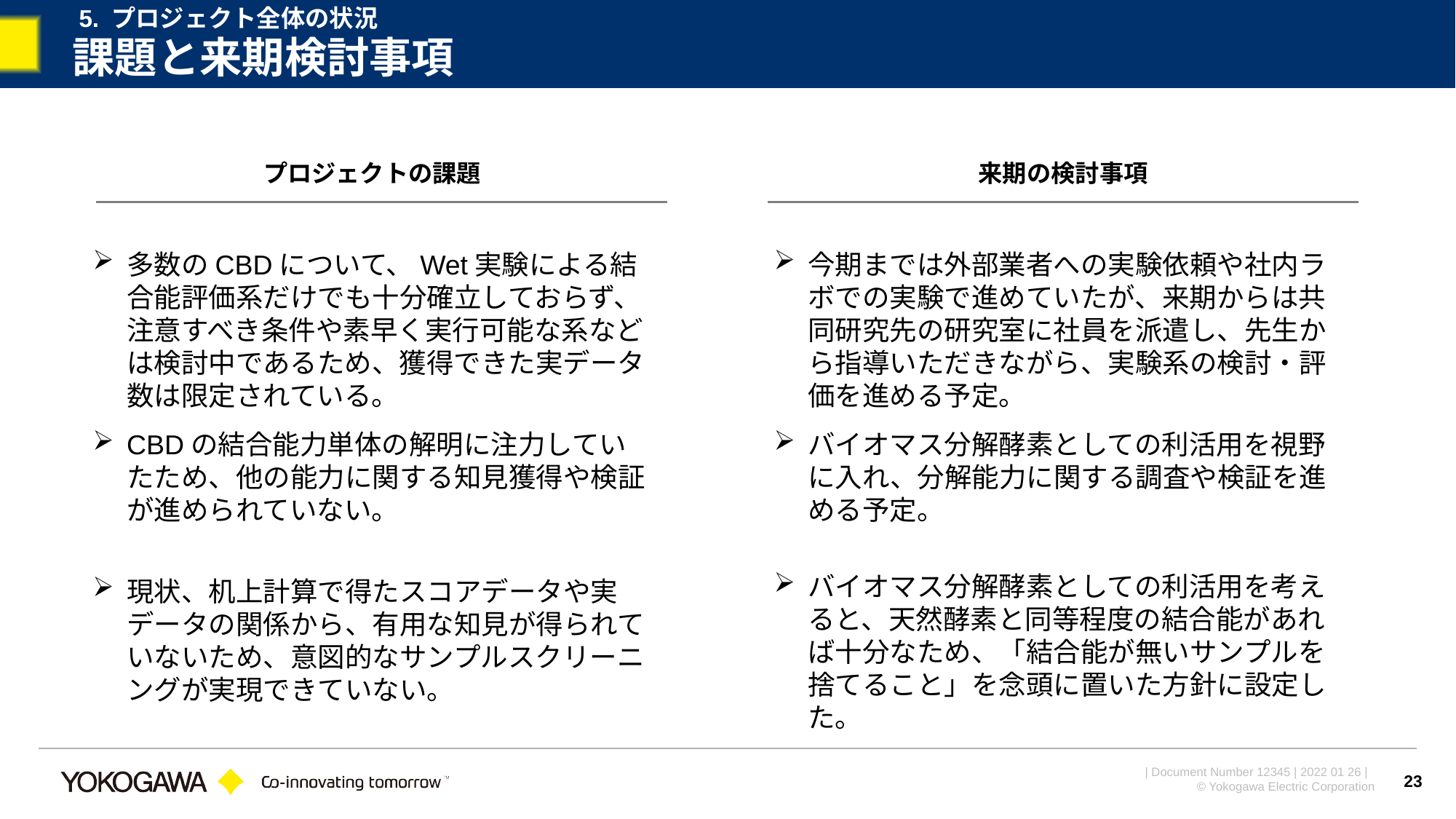

5. プロジェクト全体の状況
# 課題と来期検討事項
来期の検討事項
プロジェクトの課題
多数のCBDについて、Wet実験による結合能評価系だけでも十分確立しておらず、注意すべき条件や素早く実行可能な系などは検討中であるため、獲得できた実データ数は限定されている。
今期までは外部業者への実験依頼や社内ラボでの実験で進めていたが、来期からは共同研究先の研究室に社員を派遣し、先生から指導いただきながら、実験系の検討・評価を進める予定。
CBDの結合能力単体の解明に注力していたため、他の能力に関する知見獲得や検証が進められていない。
バイオマス分解酵素としての利活用を視野に入れ、分解能力に関する調査や検証を進める予定。
バイオマス分解酵素としての利活用を考えると、天然酵素と同等程度の結合能があれば十分なため、「結合能が無いサンプルを捨てること」を念頭に置いた方針に設定した。
現状、机上計算で得たスコアデータや実データの関係から、有用な知見が得られていないため、意図的なサンプルスクリーニングが実現できていない。
23